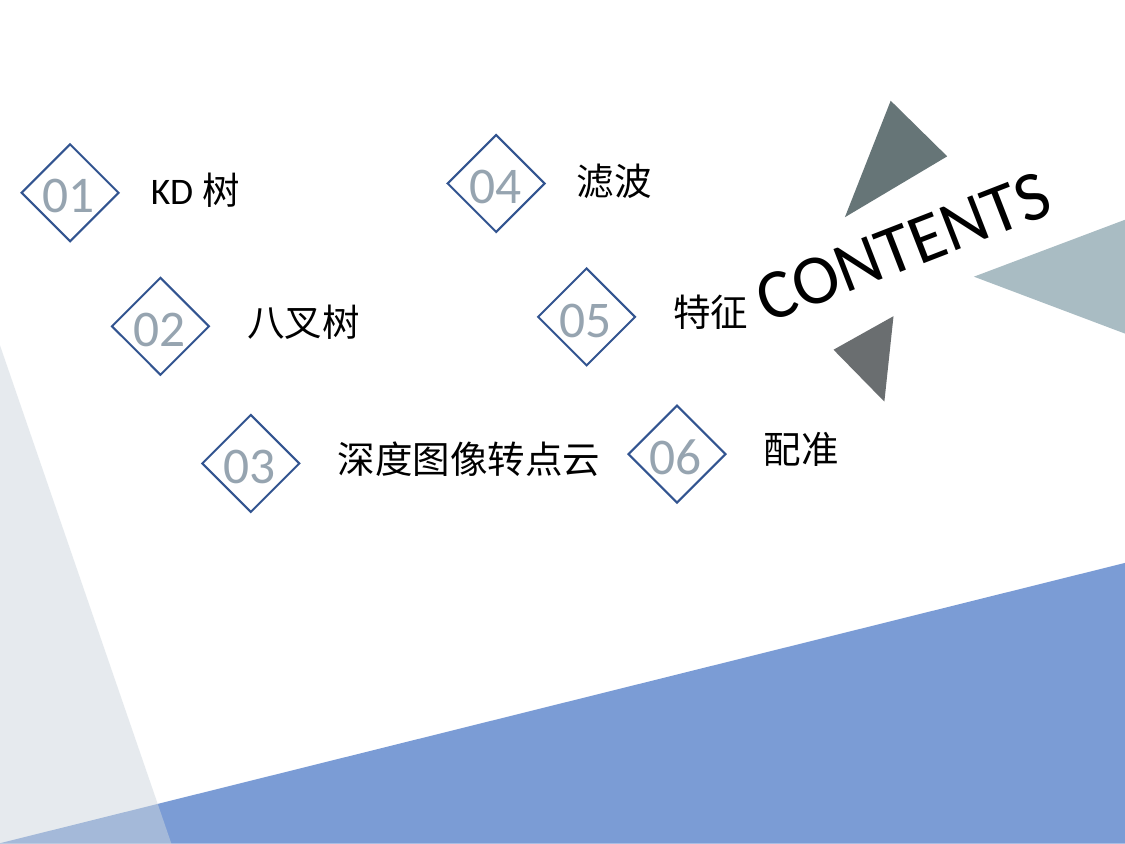

04

滤波
01

KD树
CONTENTS

05
特征

02
八叉树

06
配准

03
深度图像转点云